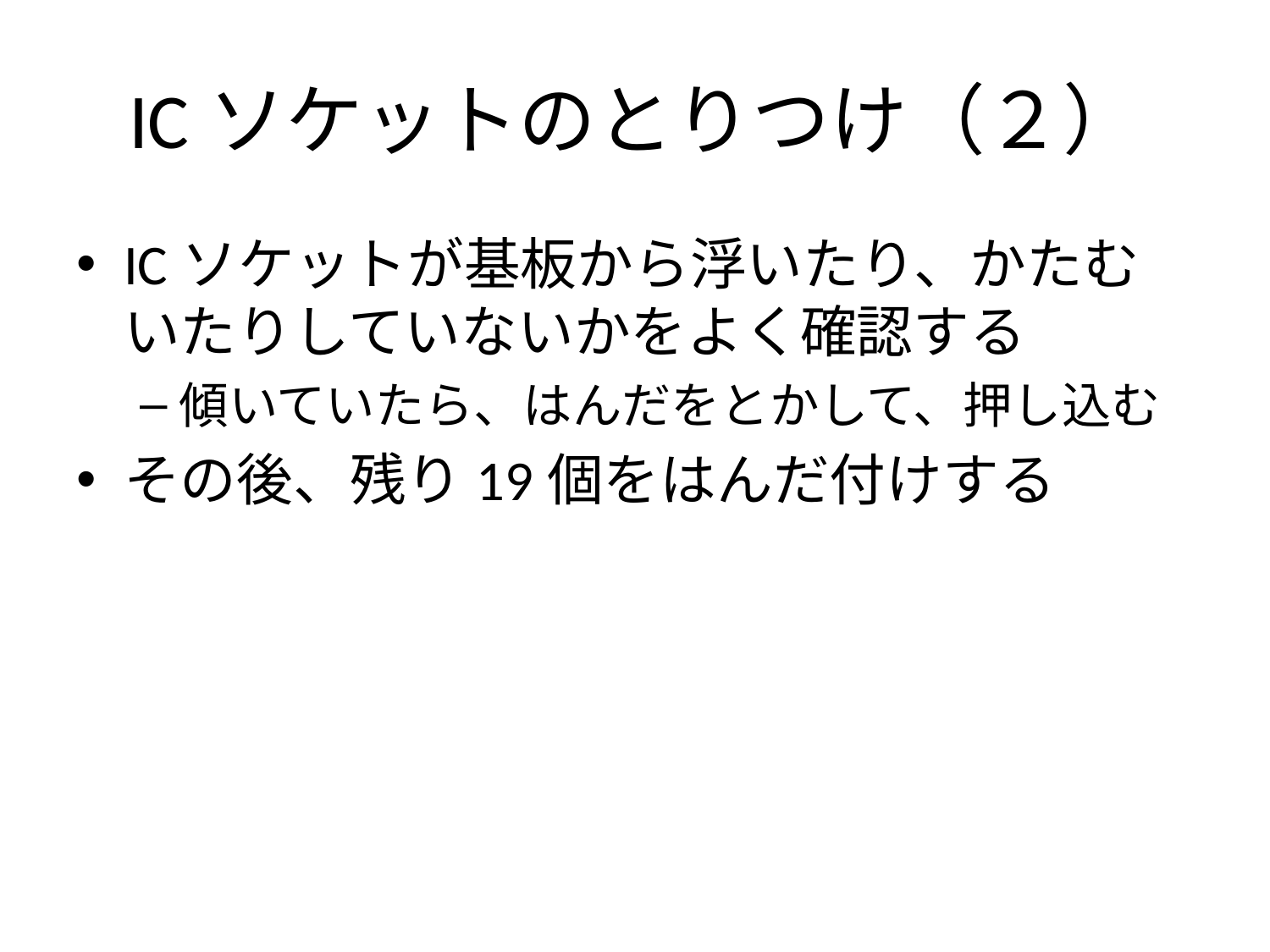

# ICソケットのとりつけ（２）
ICソケットが基板から浮いたり、かたむいたりしていないかをよく確認する
傾いていたら、はんだをとかして、押し込む
その後、残り19個をはんだ付けする